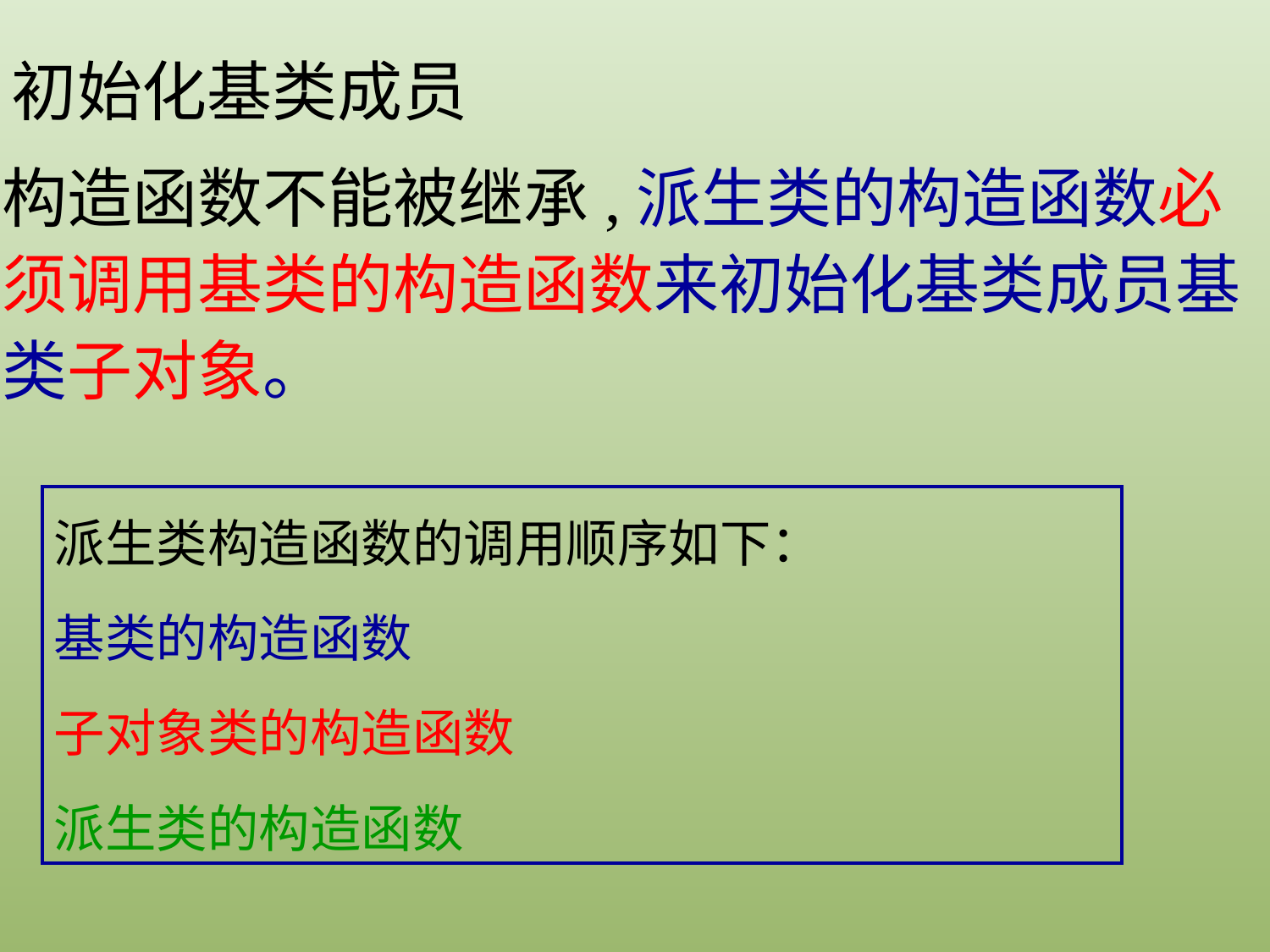

初始化基类成员
构造函数不能被继承,派生类的构造函数必须调用基类的构造函数来初始化基类成员基类子对象。
派生类构造函数的调用顺序如下：
基类的构造函数
子对象类的构造函数
派生类的构造函数
735